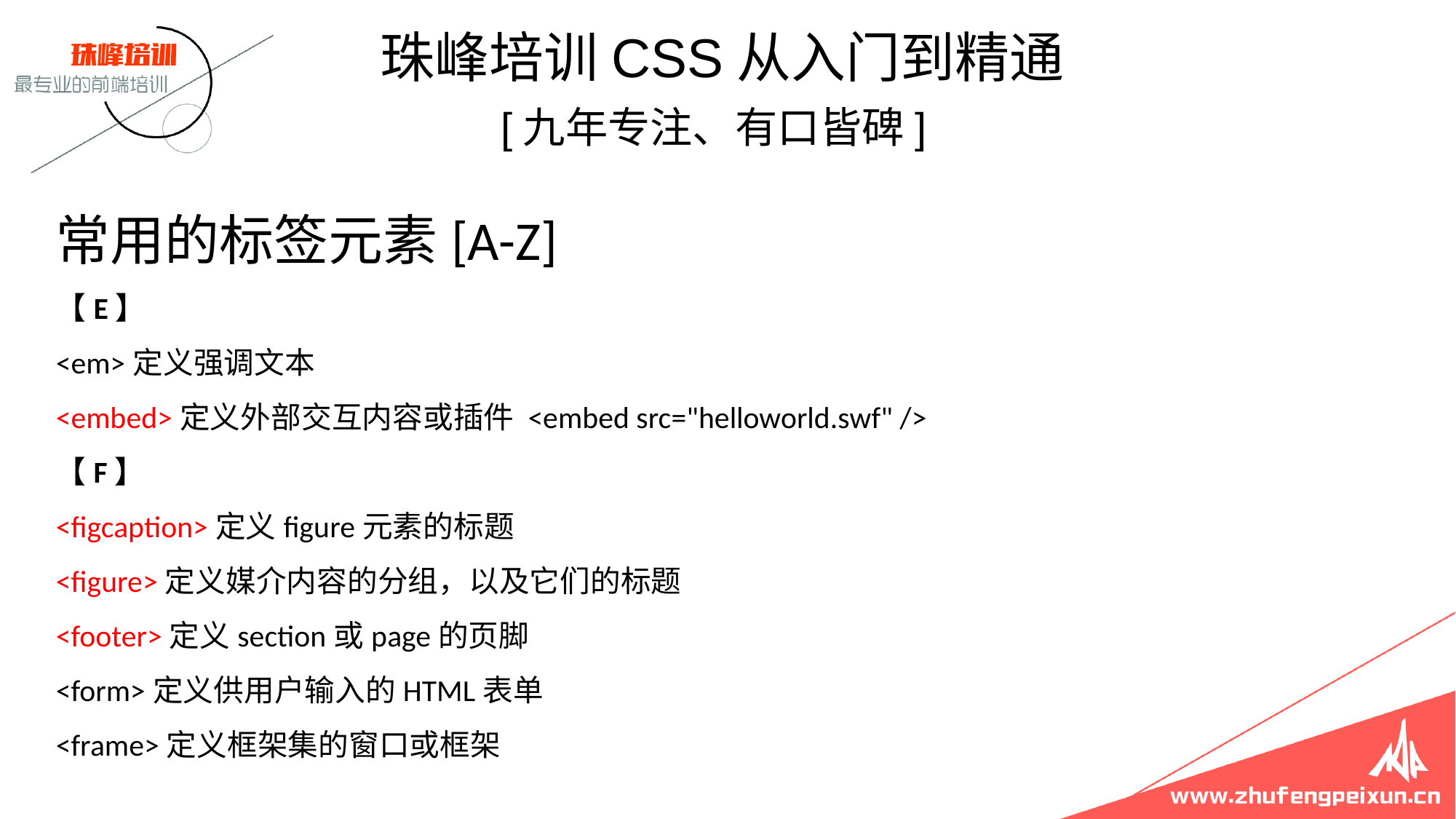

珠峰培训CSS从入门到精通
        [九年专注、有口皆碑]
# 常用的标签元素[A-Z] 【E】 <em>定义强调文本 <embed>定义外部交互内容或插件 <embed src="helloworld.swf" /> 【F】 <figcaption>定义figure元素的标题 <figure>定义媒介内容的分组，以及它们的标题 <footer>定义section或page的页脚 <form>定义供用户输入的HTML表单 <frame>定义框架集的窗口或框架